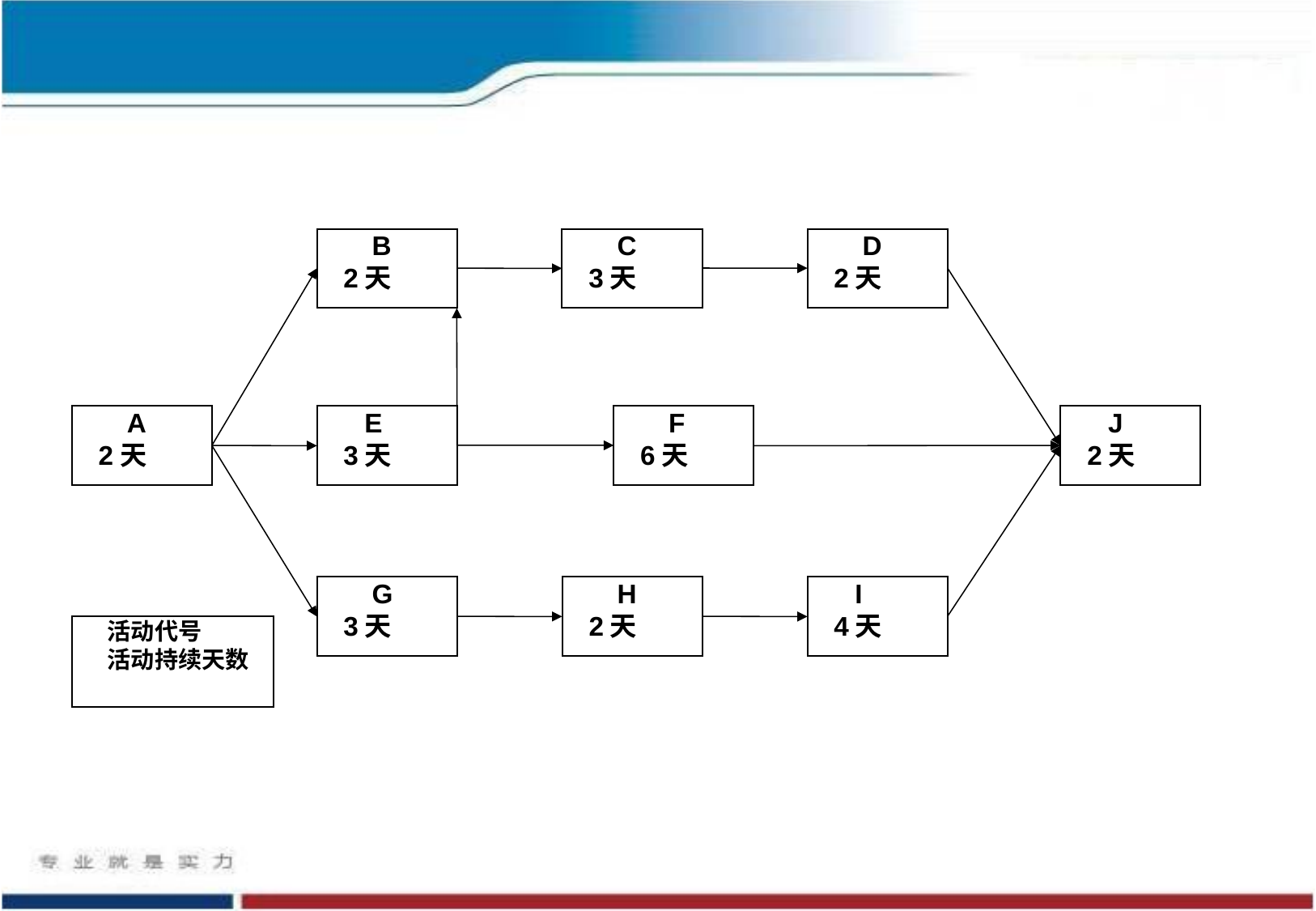

B
2天
    C
3天
    D
2天
    A
2天
   E
3天
    F
6天
   J
2天
    G
3天
    H
2天
   I
4天
活动代号
活动持续天数